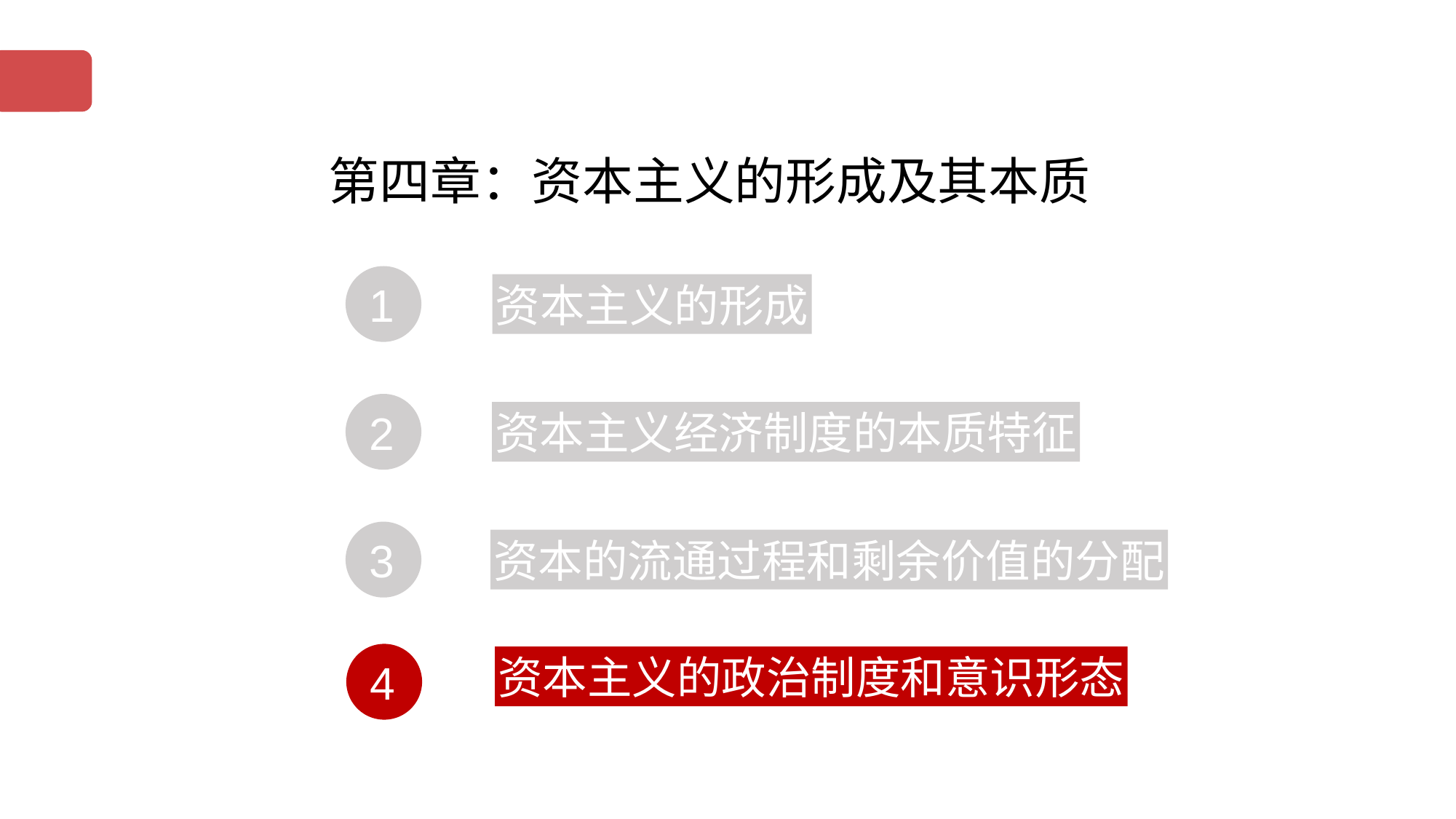

第四章：资本主义的形成及其本质
 1
资本主义的形成
 2
资本主义经济制度的本质特征
 3
资本的流通过程和剩余价值的分配
 4
资本主义的政治制度和意识形态